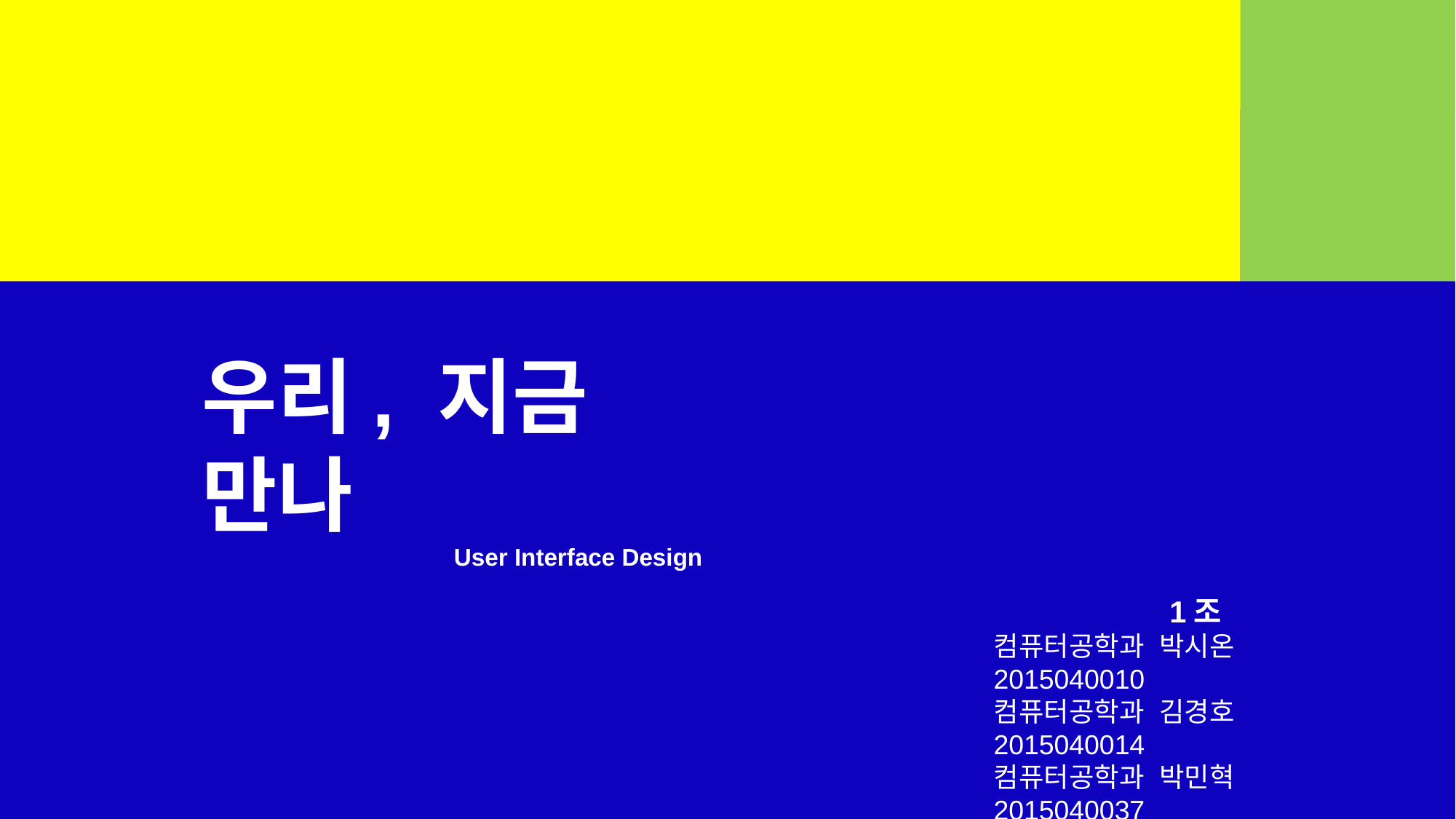

우리, 지금 만나
User Interface Design
1조
컴퓨터공학과  박시온  2015040010
컴퓨터공학과  김경호  2015040014
컴퓨터공학과  박민혁  2015040037
컴퓨터공학과  조한샘  2015040043